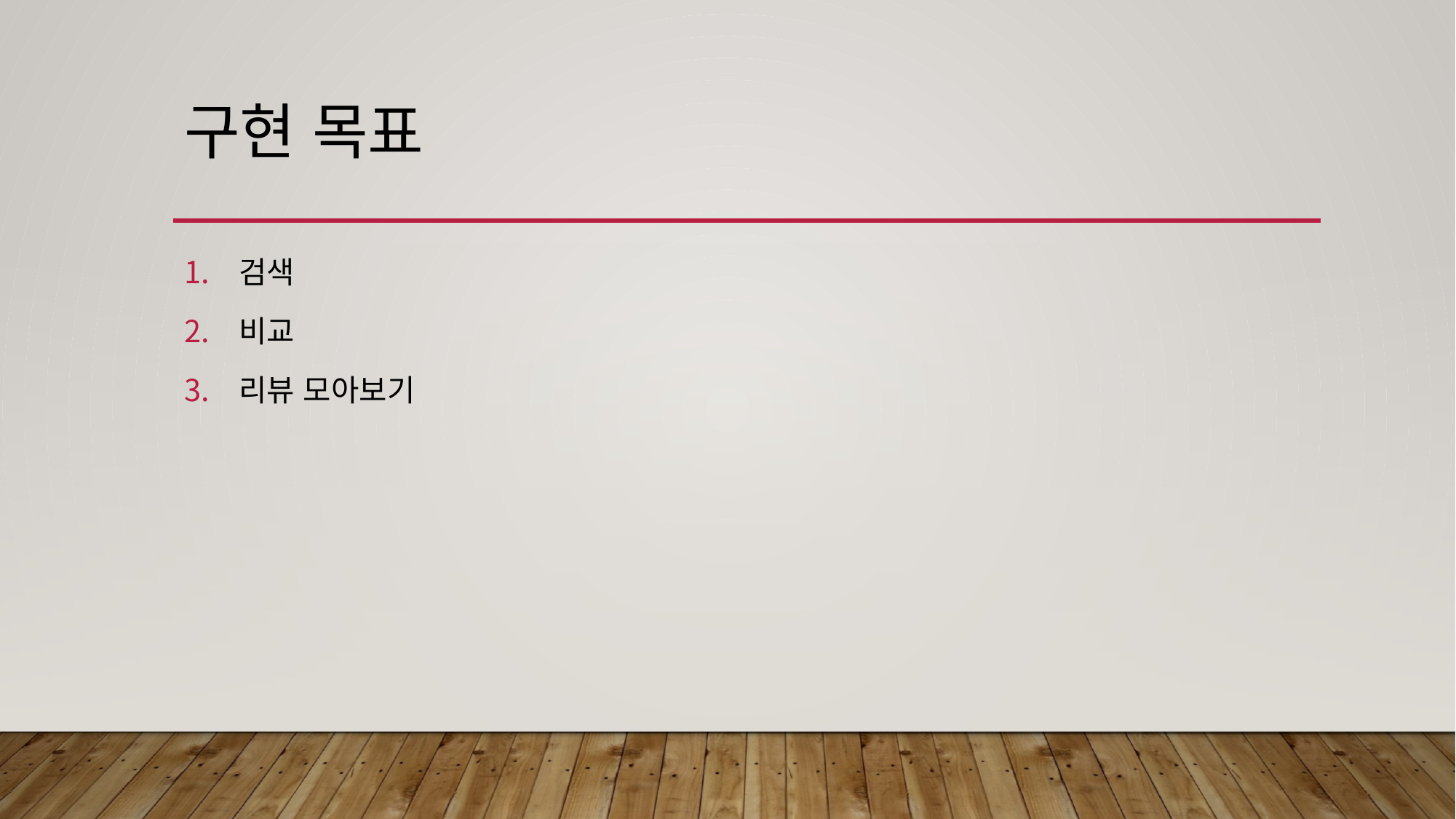

# 구현 목표
검색
비교
리뷰 모아보기